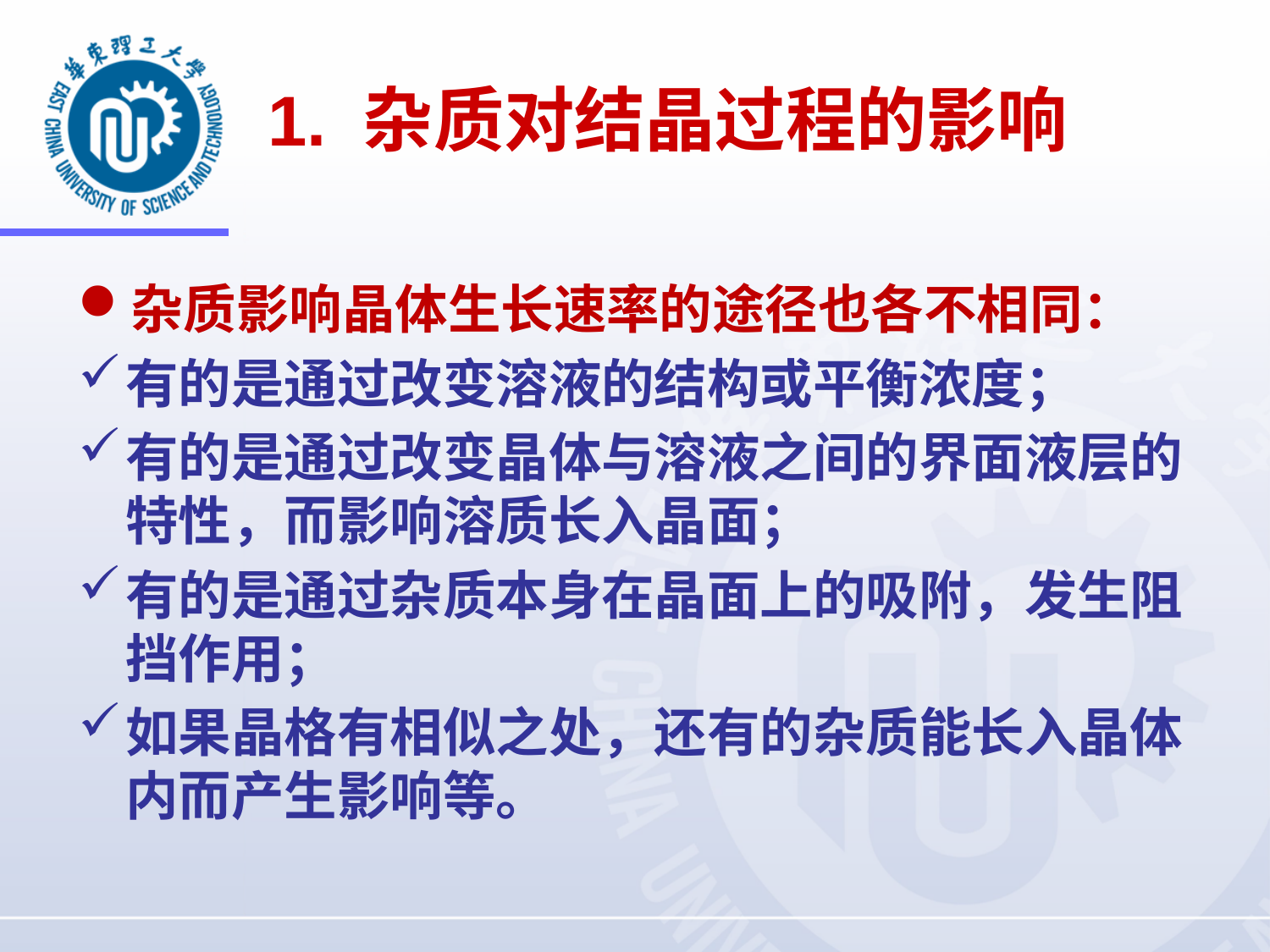

# 1. 杂质对结晶过程的影响
杂质影响晶体生长速率的途径也各不相同：
有的是通过改变溶液的结构或平衡浓度；
有的是通过改变晶体与溶液之间的界面液层的特性，而影响溶质长入晶面；
有的是通过杂质本身在晶面上的吸附，发生阻挡作用；
如果晶格有相似之处，还有的杂质能长入晶体内而产生影响等。